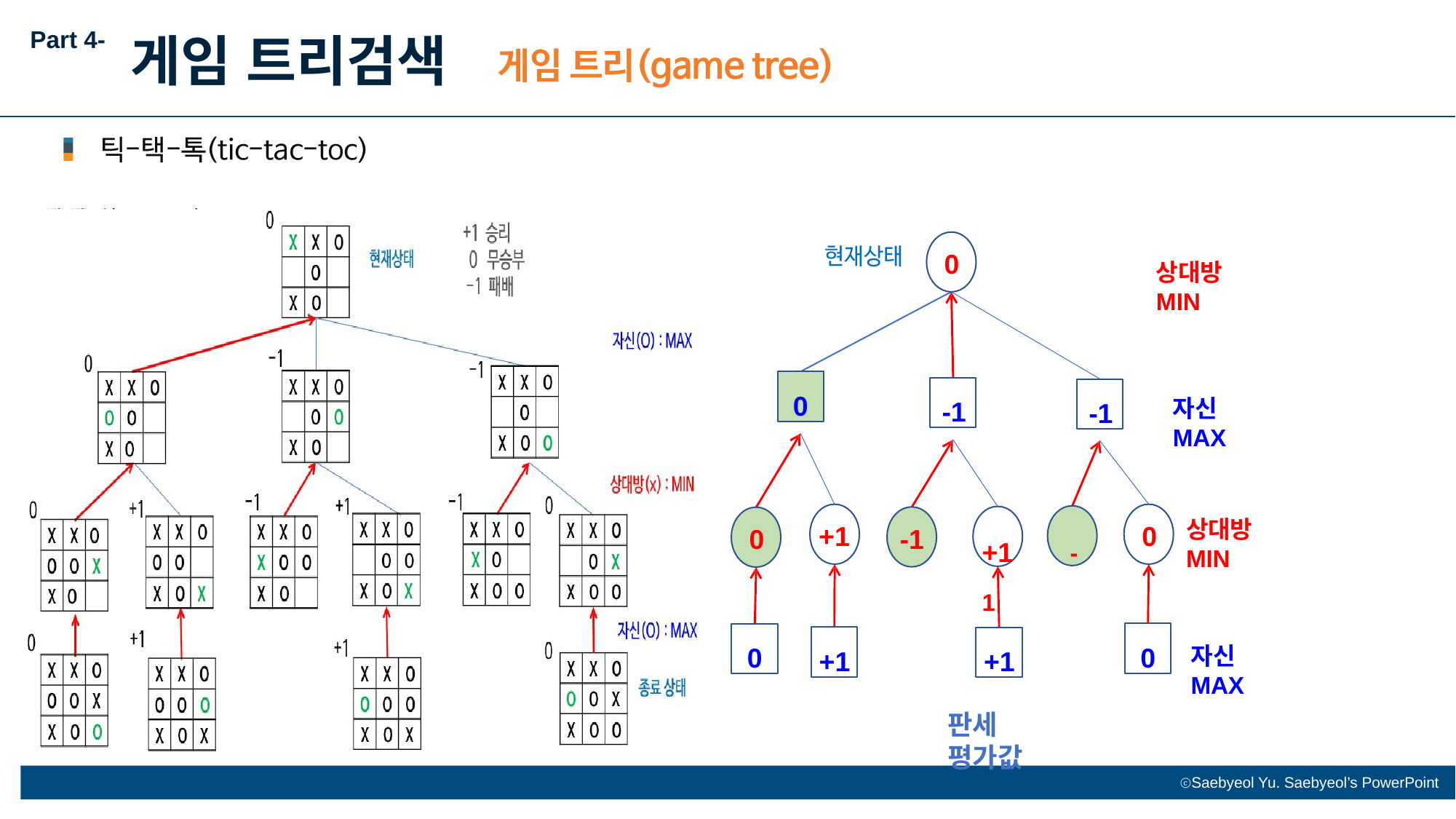

Part 4-
게임 트리검색

0
상대방	MIN

0
-1
-1
자신	MAX

상대방	MIN
+1
0
+1	-1
-1
0

0
0
+1
+1
자신 MAX
판세 평가값